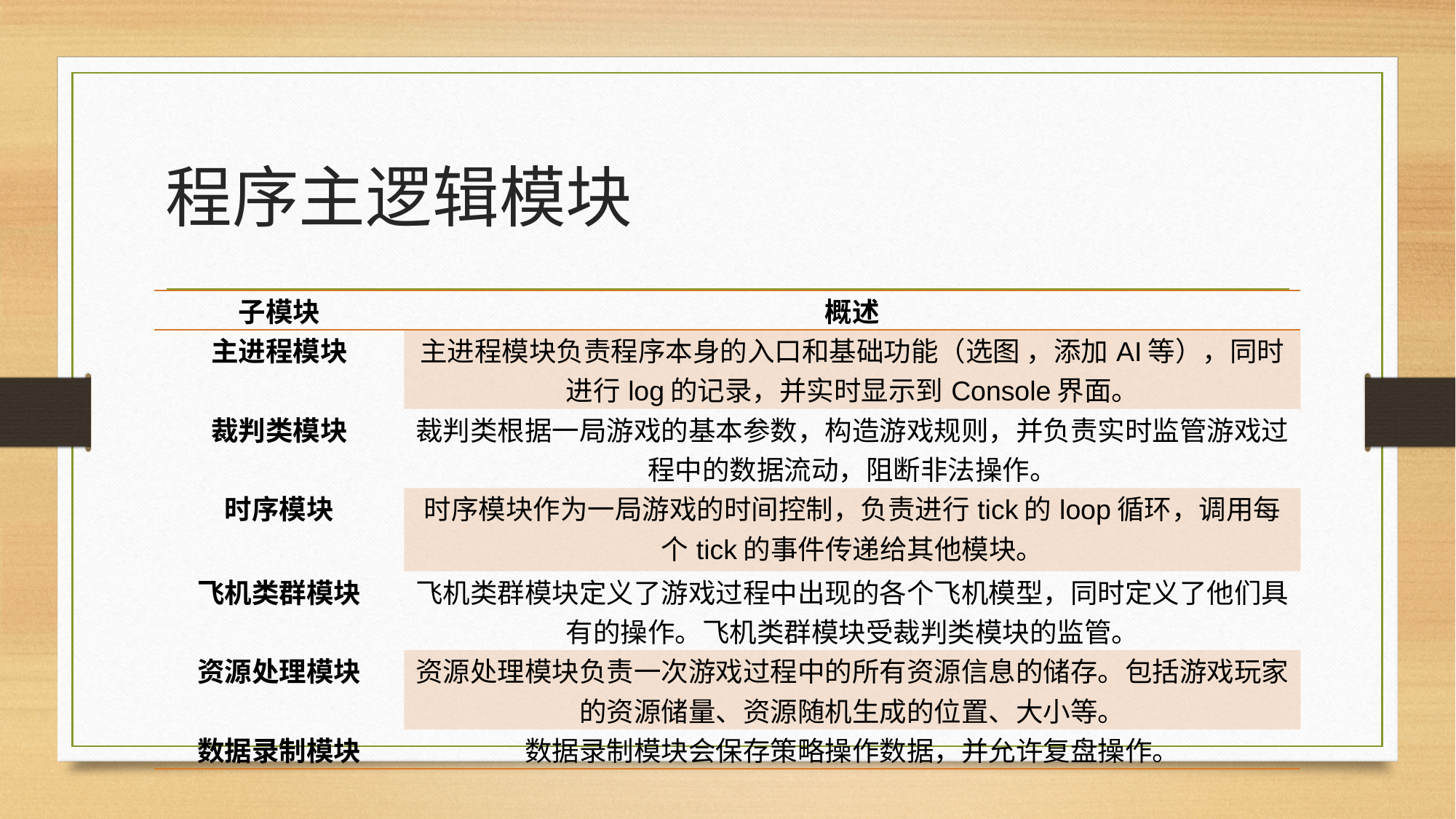

# 程序主逻辑模块
| 子模块 | 概述 |
| --- | --- |
| 主进程模块 | 主进程模块负责程序本身的入口和基础功能（选图 ，添加AI等），同时进行log的记录，并实时显示到Console界面。 |
| 裁判类模块 | 裁判类根据一局游戏的基本参数，构造游戏规则，并负责实时监管游戏过程中的数据流动，阻断非法操作。 |
| 时序模块 | 时序模块作为一局游戏的时间控制，负责进行tick的loop循环，调用每个tick的事件传递给其他模块。 |
| 飞机类群模块 | 飞机类群模块定义了游戏过程中出现的各个飞机模型，同时定义了他们具有的操作。飞机类群模块受裁判类模块的监管。 |
| 资源处理模块 | 资源处理模块负责一次游戏过程中的所有资源信息的储存。包括游戏玩家的资源储量、资源随机生成的位置、大小等。 |
| 数据录制模块 | 数据录制模块会保存策略操作数据，并允许复盘操作。 |